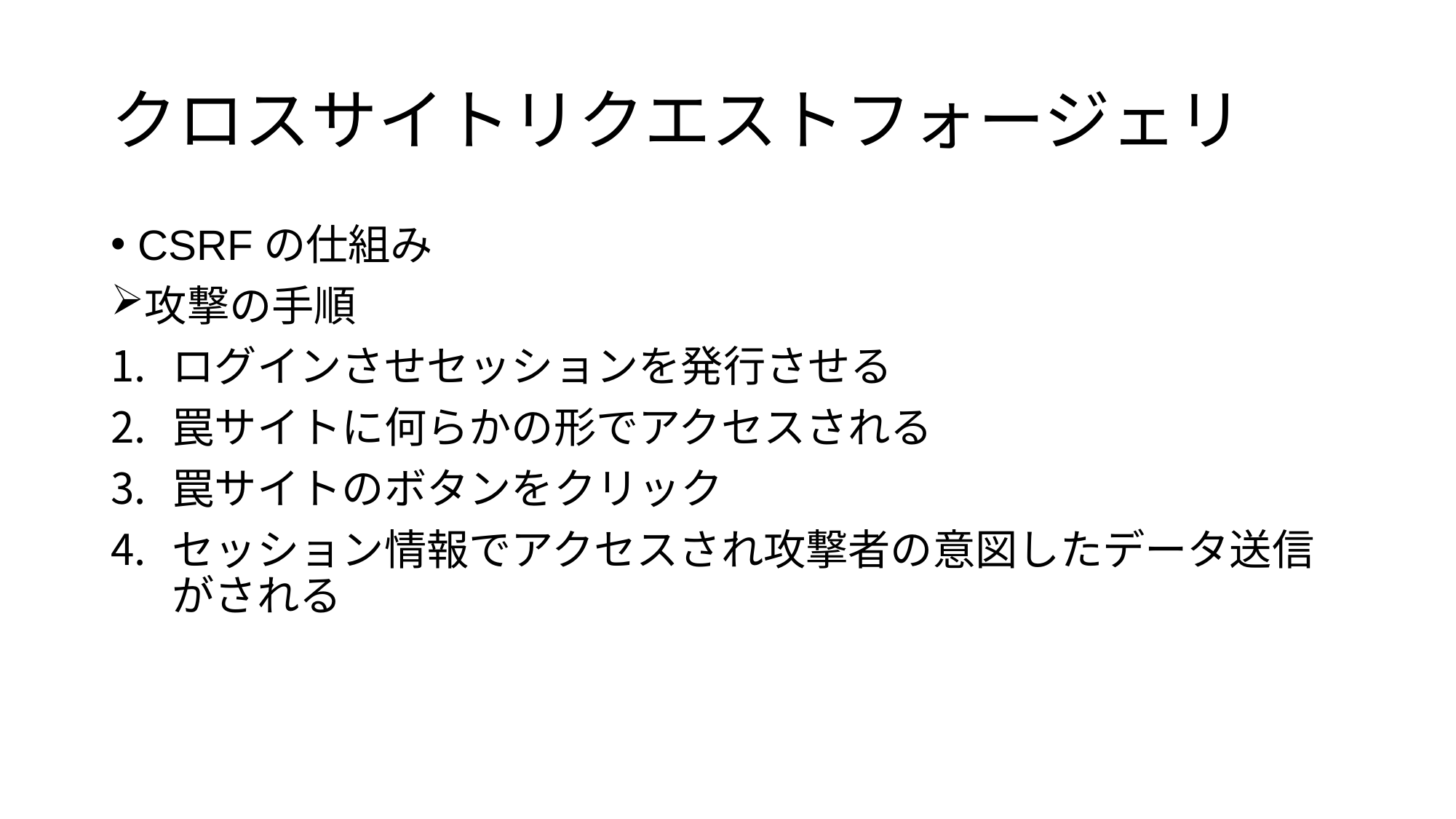

# クロスサイトリクエストフォージェリ
CSRFの仕組み
攻撃の手順
ログインさせセッションを発行させる
罠サイトに何らかの形でアクセスされる
罠サイトのボタンをクリック
セッション情報でアクセスされ攻撃者の意図したデータ送信がされる